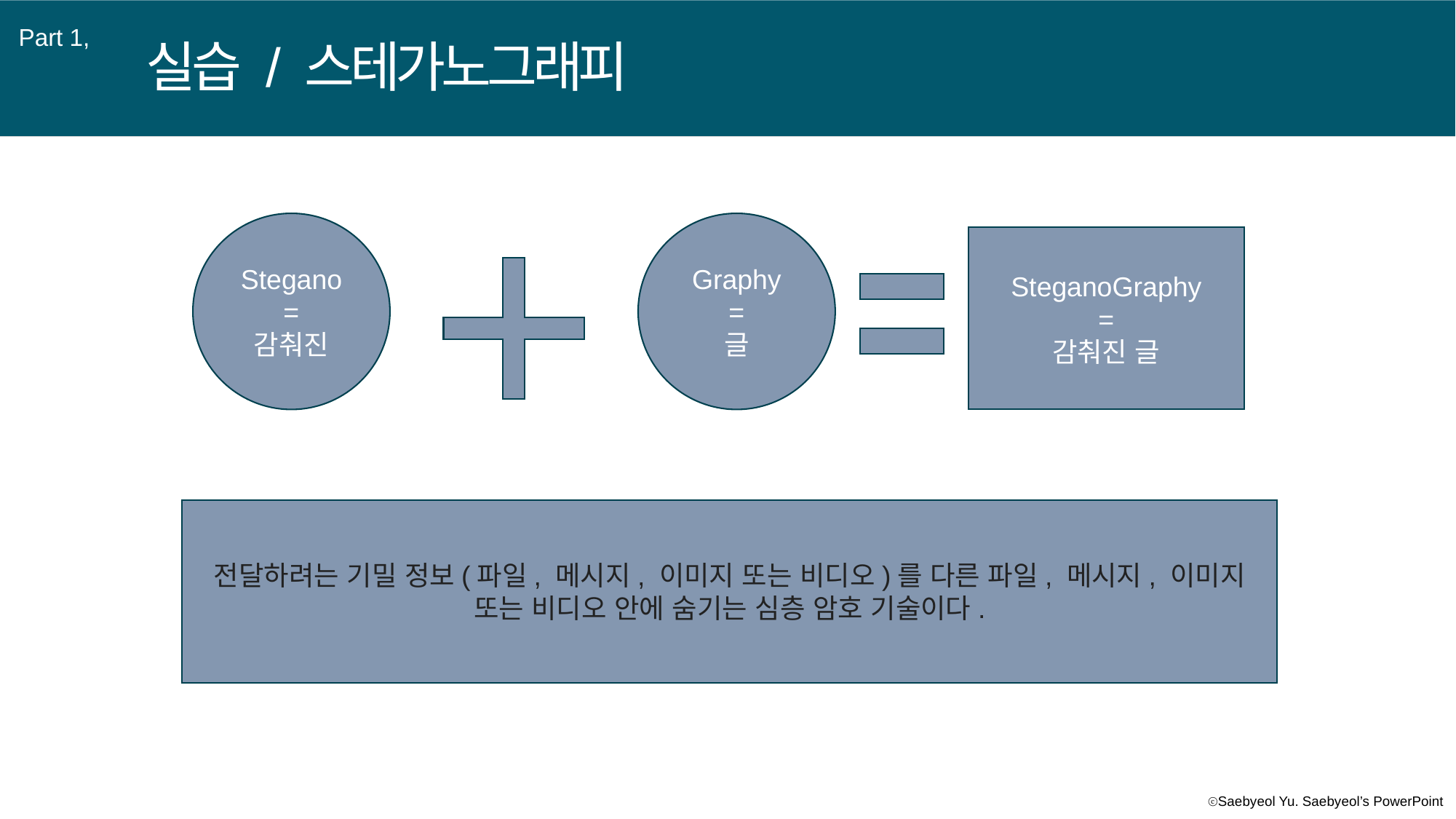

Part 1,
실습 / 스테가노그래피
Stegano
=
감춰진
Graphy
=
글
SteganoGraphy
=
감춰진 글

전달하려는 기밀 정보(파일, 메시지, 이미지 또는 비디오)를 다른 파일, 메시지, 이미지 또는 비디오 안에 숨기는 심층 암호 기술이다.